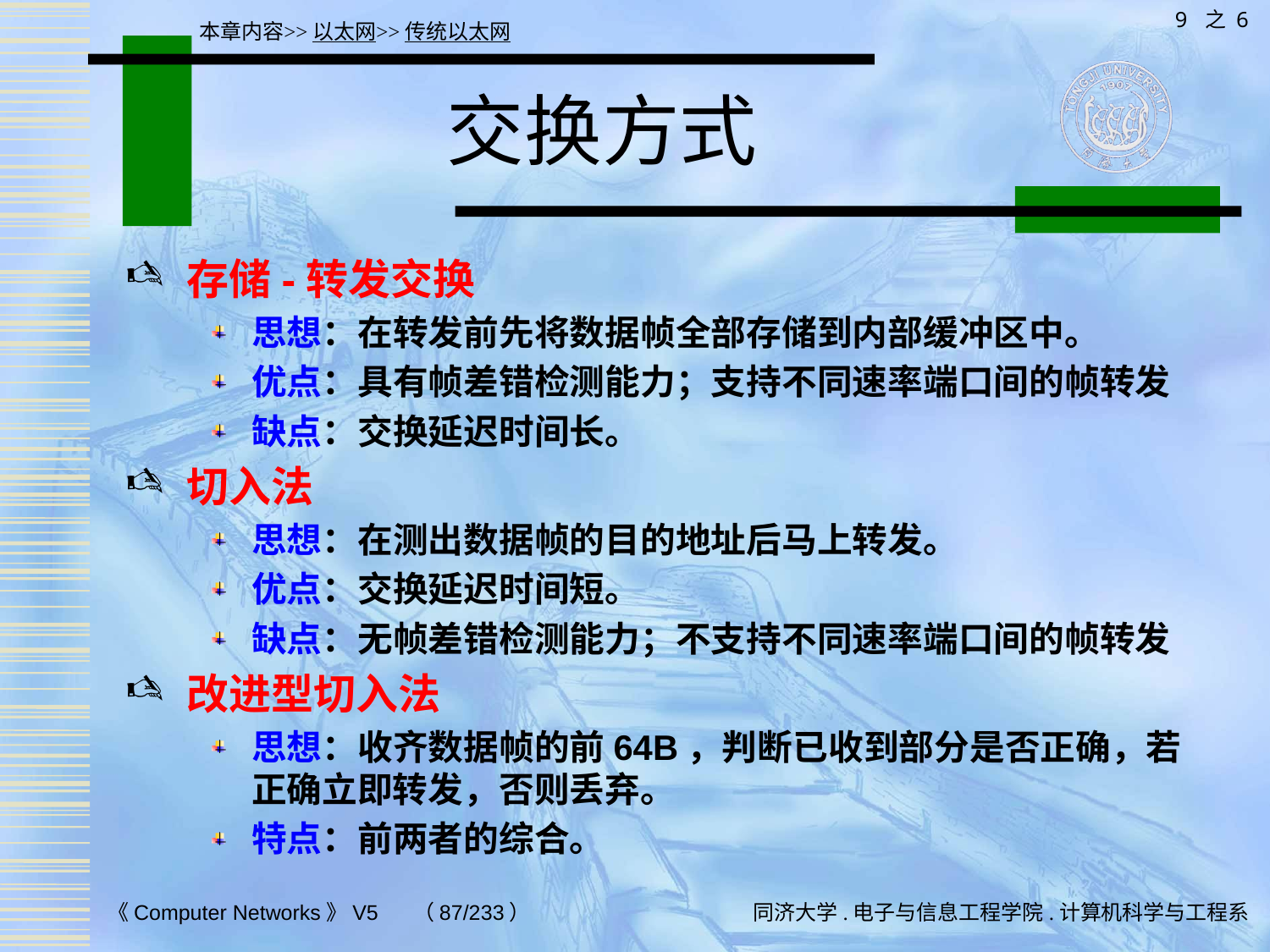

9 之 6
本章内容>>以太网>>传统以太网
# 交换方式
存储-转发交换
思想：在转发前先将数据帧全部存储到内部缓冲区中。
优点：具有帧差错检测能力；支持不同速率端口间的帧转发
缺点：交换延迟时间长。
切入法
思想：在测出数据帧的目的地址后马上转发。
优点：交换延迟时间短。
缺点：无帧差错检测能力；不支持不同速率端口间的帧转发
改进型切入法
思想：收齐数据帧的前64B，判断已收到部分是否正确，若正确立即转发，否则丢弃。
特点：前两者的综合。